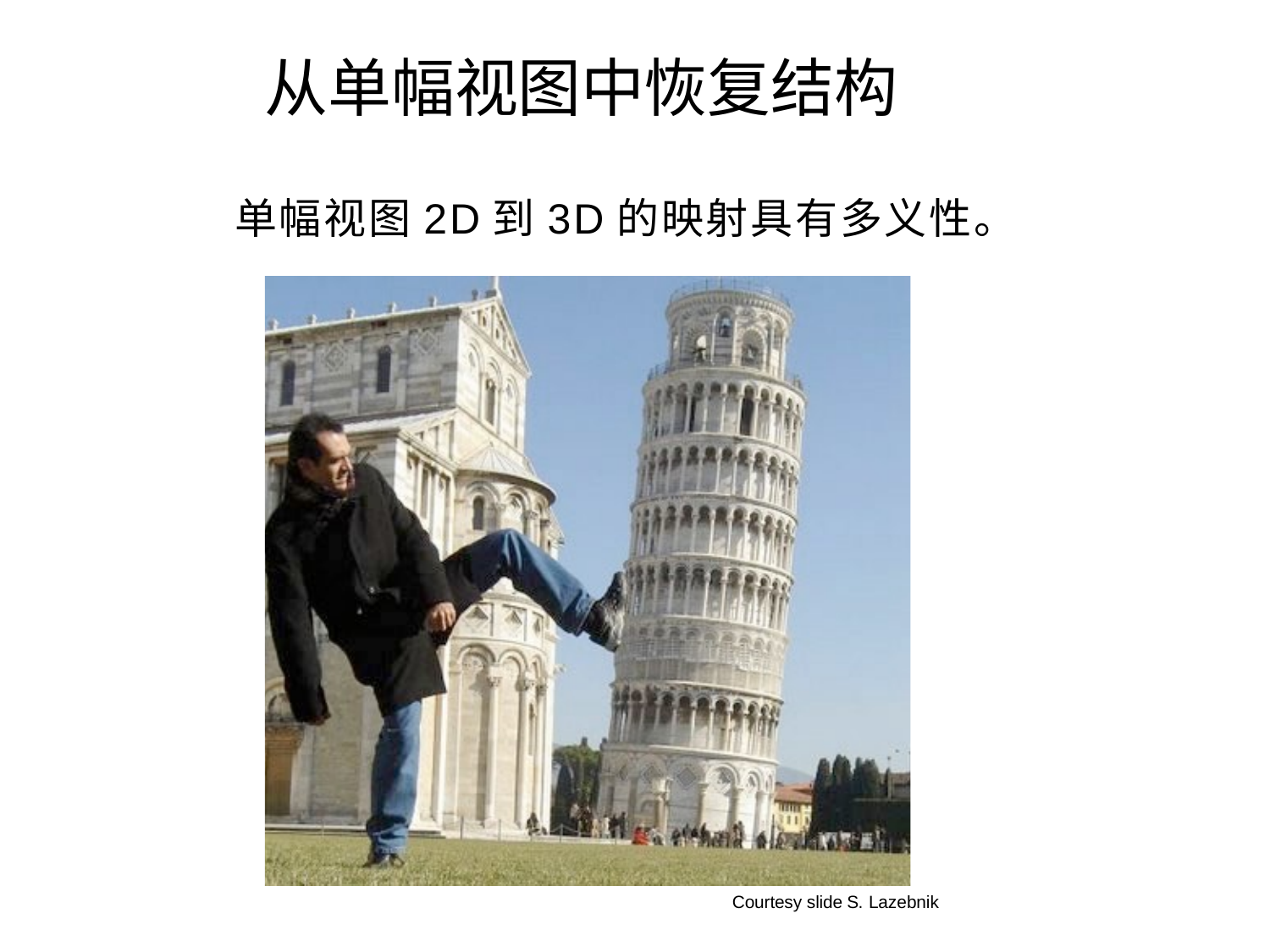

# 从单幅视图中恢复结构
单幅视图2D到3D的映射具有多义性。

Courtesy slide S. Lazebnik